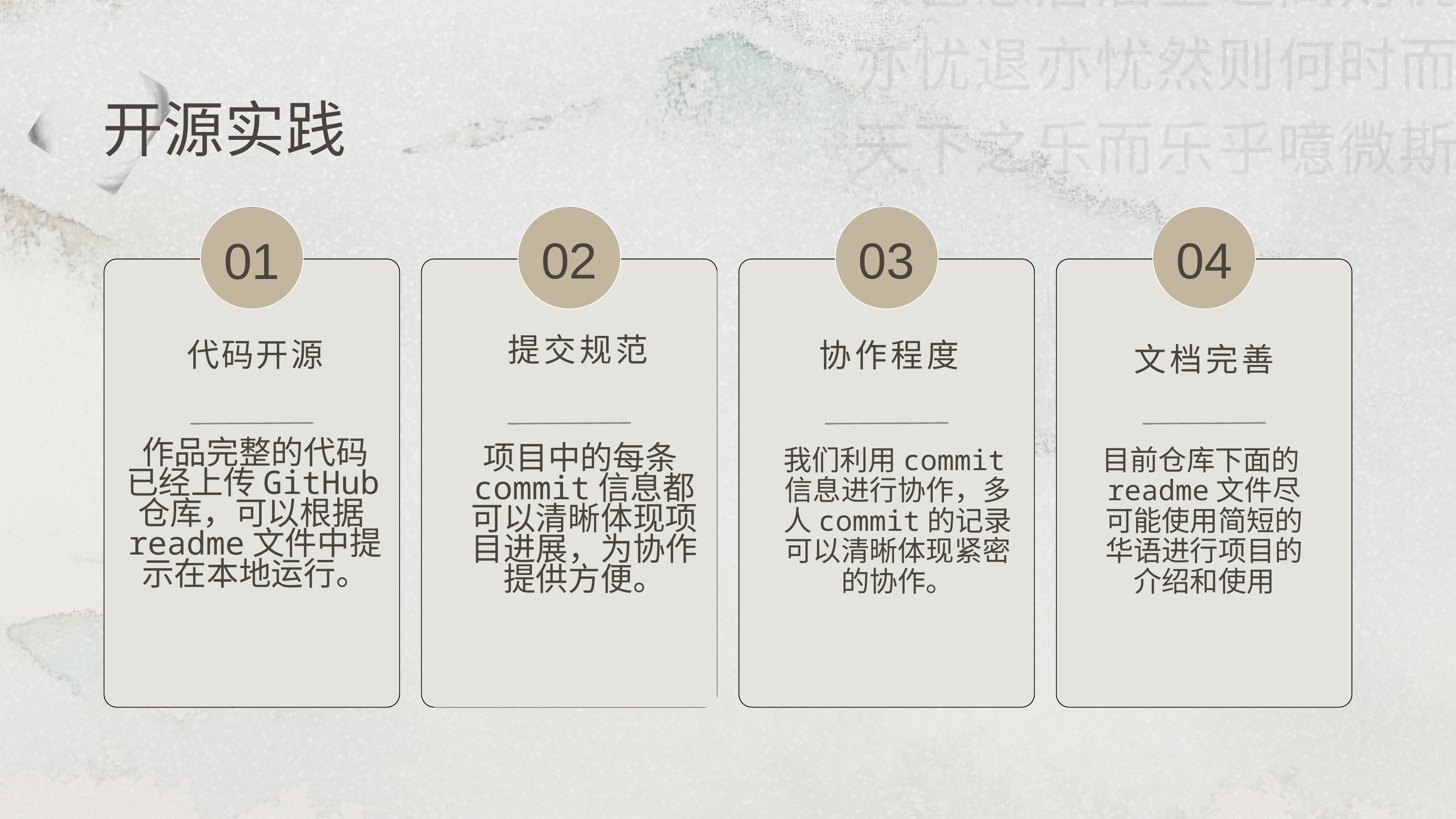

嗟夫予尝求古仁人之心或异二者之为何哉不以物喜不以己悲居庙堂之高则忧其民处江湖之远则忧其君是进亦忧退亦忧然则何时而乐耶其必曰先天下之忧而忧后天下之乐而乐乎噫微斯人吾谁与归

开源实践

02
03
04
01

提交规范
代码开源
协作程度
文档完善

作品完整的代码已经上传GitHub仓库，可以根据readme文件中提示在本地运行。
项目中的每条commit信息都可以清晰体现项目进展，为协作提供方便。
我们利用commit信息进行协作，多人commit的记录可以清晰体现紧密的协作。
目前仓库下面的readme文件尽可能使用简短的华语进行项目的介绍和使用